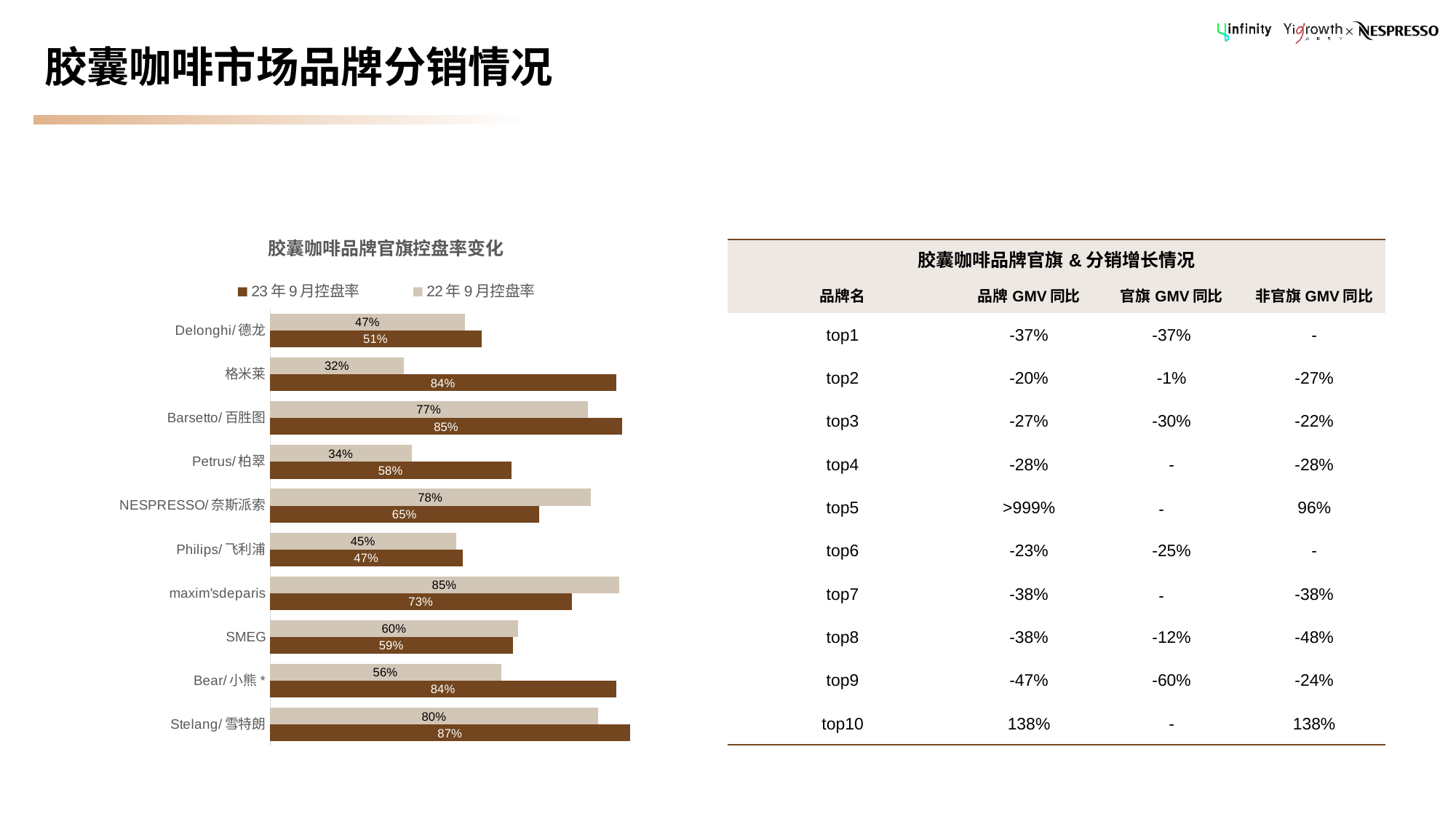

# 胶囊咖啡市场品牌分销情况

### Chart: 胶囊咖啡品牌官旗控盘率变化

| Category | 22年9月控盘率 | 23年9月控盘率 |
|---|---|---|
| Delonghi/德龙 | 0.4730778385421129 | 0.5124188705436138 |
| 格米莱 | 0.32435911121822514 | 0.8393629869153102 |
| Barsetto/百胜图 | 0.7699786685161113 | 0.8545127300819181 |
| Petrus/柏翠 | 0.34371947461389546 | 0.5849185746068497 |
| NESPRESSO/奈斯派索 | 0.777537796785956 | 0.6527433257785004 |
| Philips/飞利浦 | 0.4508790587736594 | 0.4669321939617617 |
| maxim'sdeparis | 0.8460233134166111 | 0.7319677245370613 |
| SMEG | 0.6016443958467815 | 0.5882646024876544 |
| Bear/小熊* | 0.5601808508663284 | 0.8392159403044221 |
| Stelang/雪特朗 | 0.7959303534862138 | 0.8730589553525254 |
| 胶囊咖啡品牌官旗&分销增长情况 |  |  |  |
| --- | --- | --- | --- |
| 品牌名 | 品牌GMV同比 | 官旗GMV同比 | 非官旗GMV同比 |
| top1 | -37% | -37% | - |
| top2 | -20% | -1% | -27% |
| top3 | -27% | -30% | -22% |
| top4 | -28% | - | -28% |
| top5 | >999% | - | 96% |
| top6 | -23% | -25% | - |
| top7 | -38% | - | -38% |
| top8 | -38% | -12% | -48% |
| top9 | -47% | -60% | -24% |
| top10 | 138% | - | 138% |